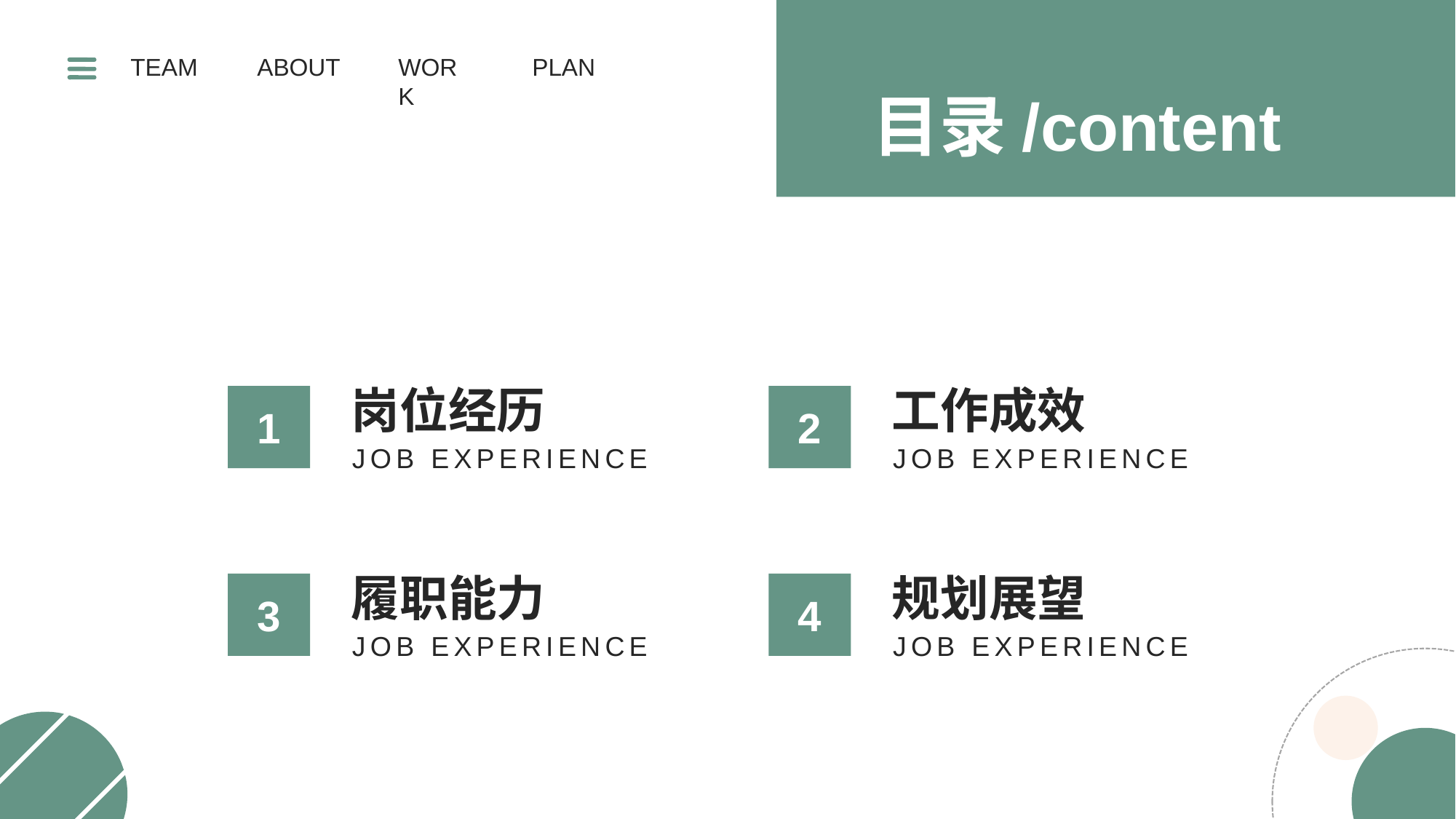

WORK
PLAN
TEAM
ABOUT

目录/content
岗位经历
工作成效
1
2
JOB EXPERIENCE
JOB EXPERIENCE
履职能力
规划展望
3
4
JOB EXPERIENCE
JOB EXPERIENCE